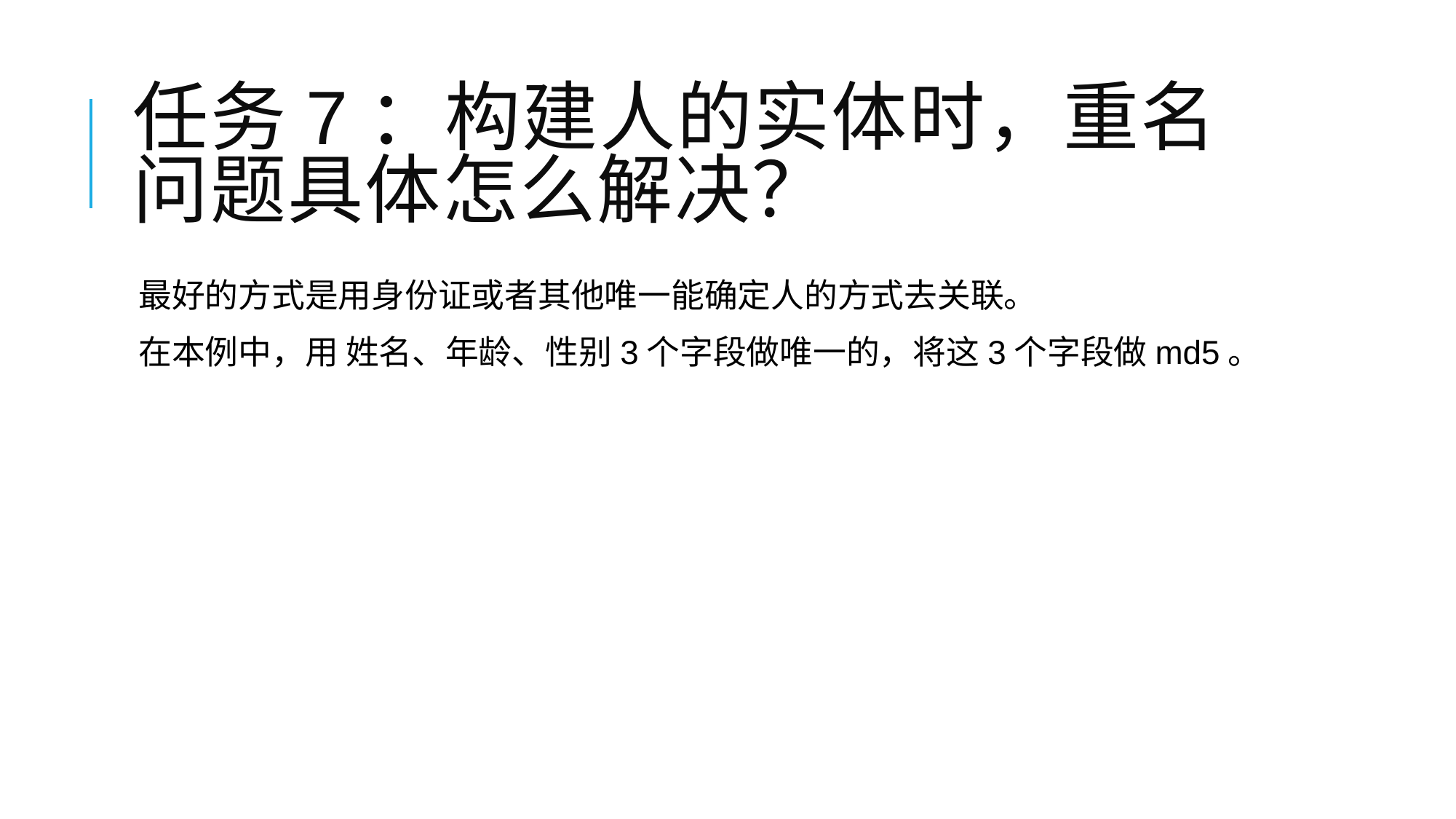

# 任务7：构建人的实体时，重名问题具体怎么解决？
最好的方式是用身份证或者其他唯一能确定人的方式去关联。
在本例中，用 姓名、年龄、性别3个字段做唯一的，将这3个字段做md5。